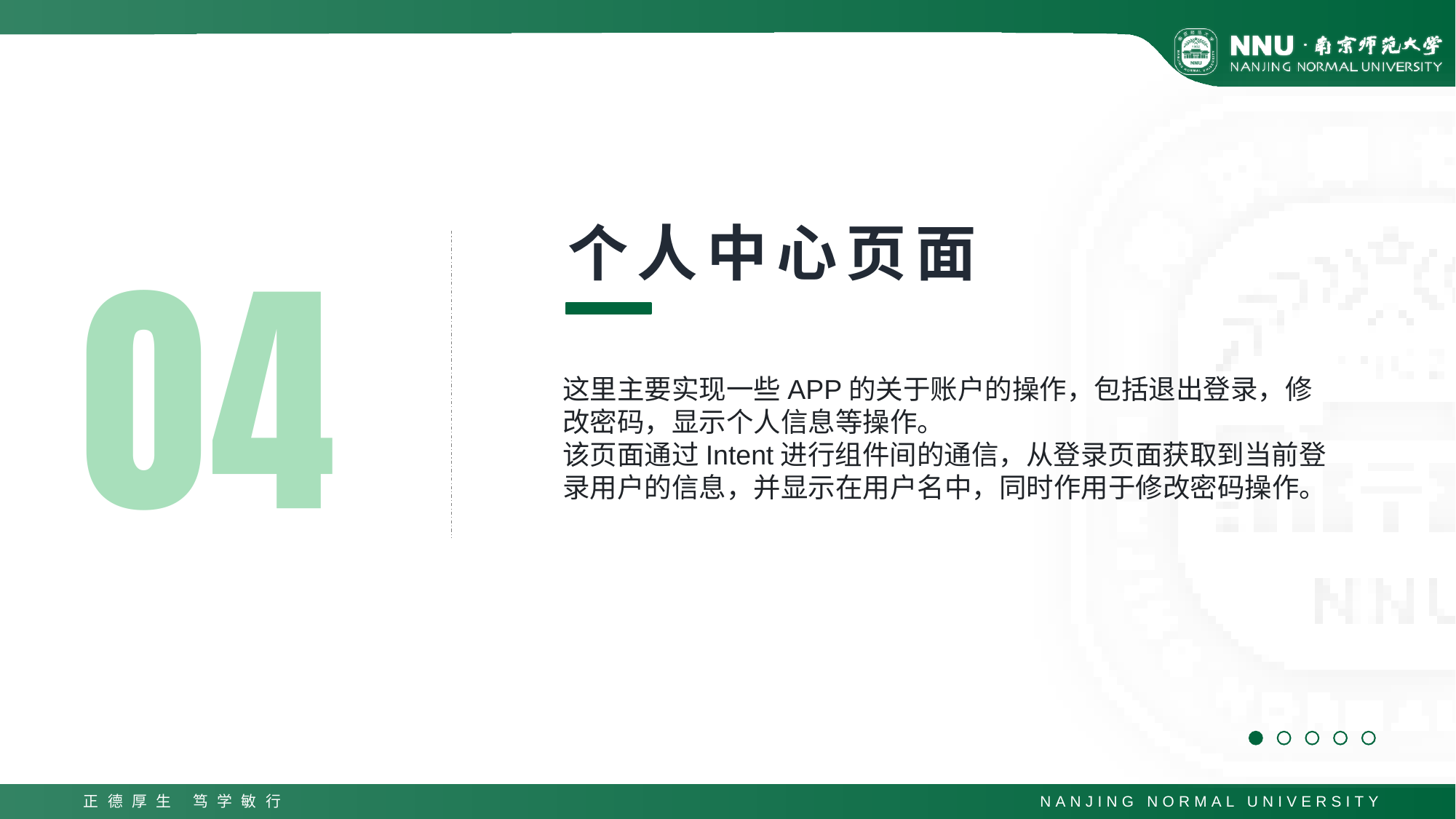

个人中心页面
04

这里主要实现一些APP的关于账户的操作，包括退出登录，修改密码，显示个人信息等操作。
该页面通过Intent进行组件间的通信，从登录页面获取到当前登录用户的信息，并显示在用户名中，同时作用于修改密码操作。